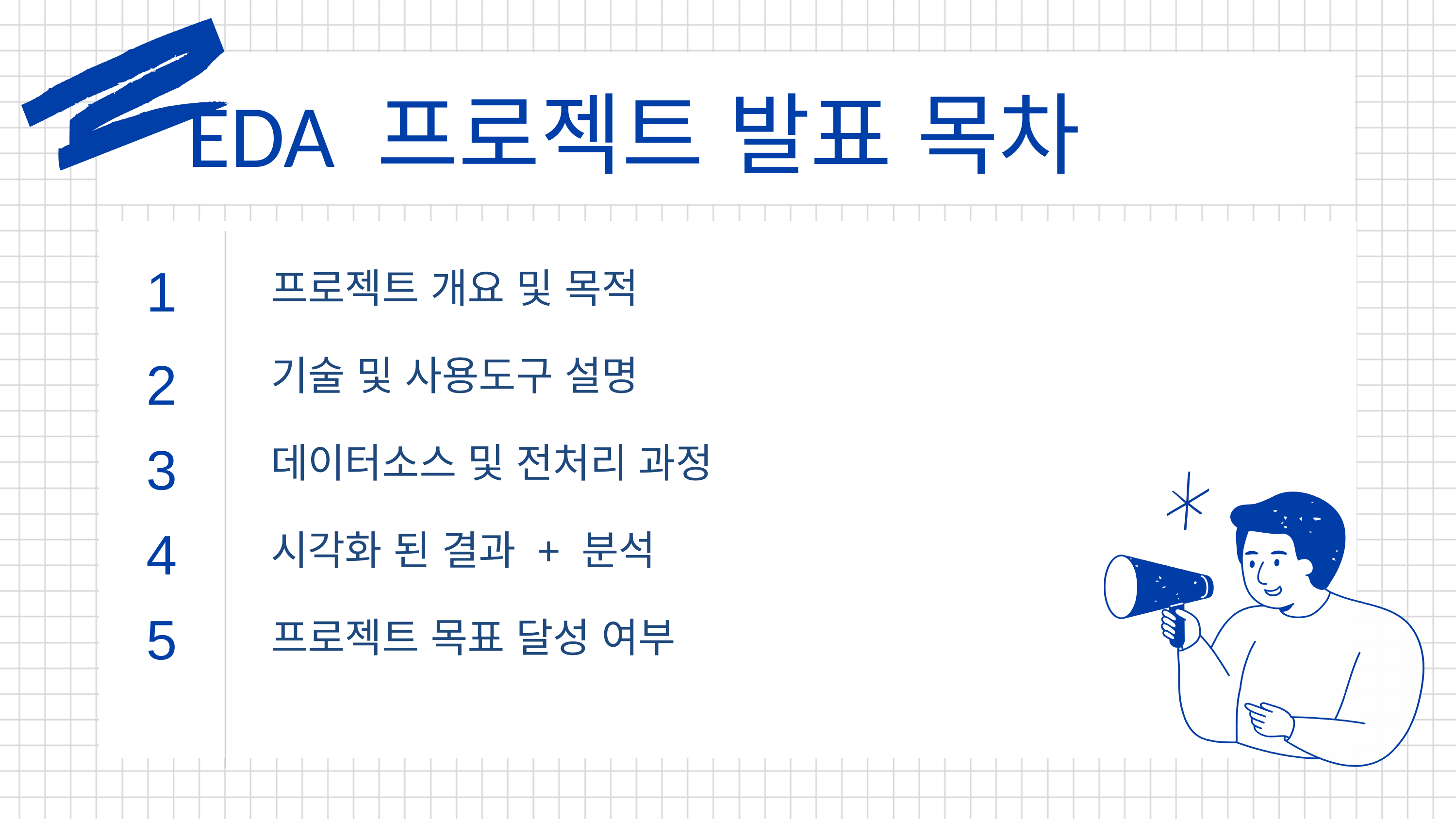

EDA 프로젝트 발표 목차

1
프로젝트 개요 및 목적

기술 및 사용도구 설명

데이터소스 및 전처리 과정

시각화 된 결과 + 분석

프로젝트 목표 달성 여부

2
3

4
5